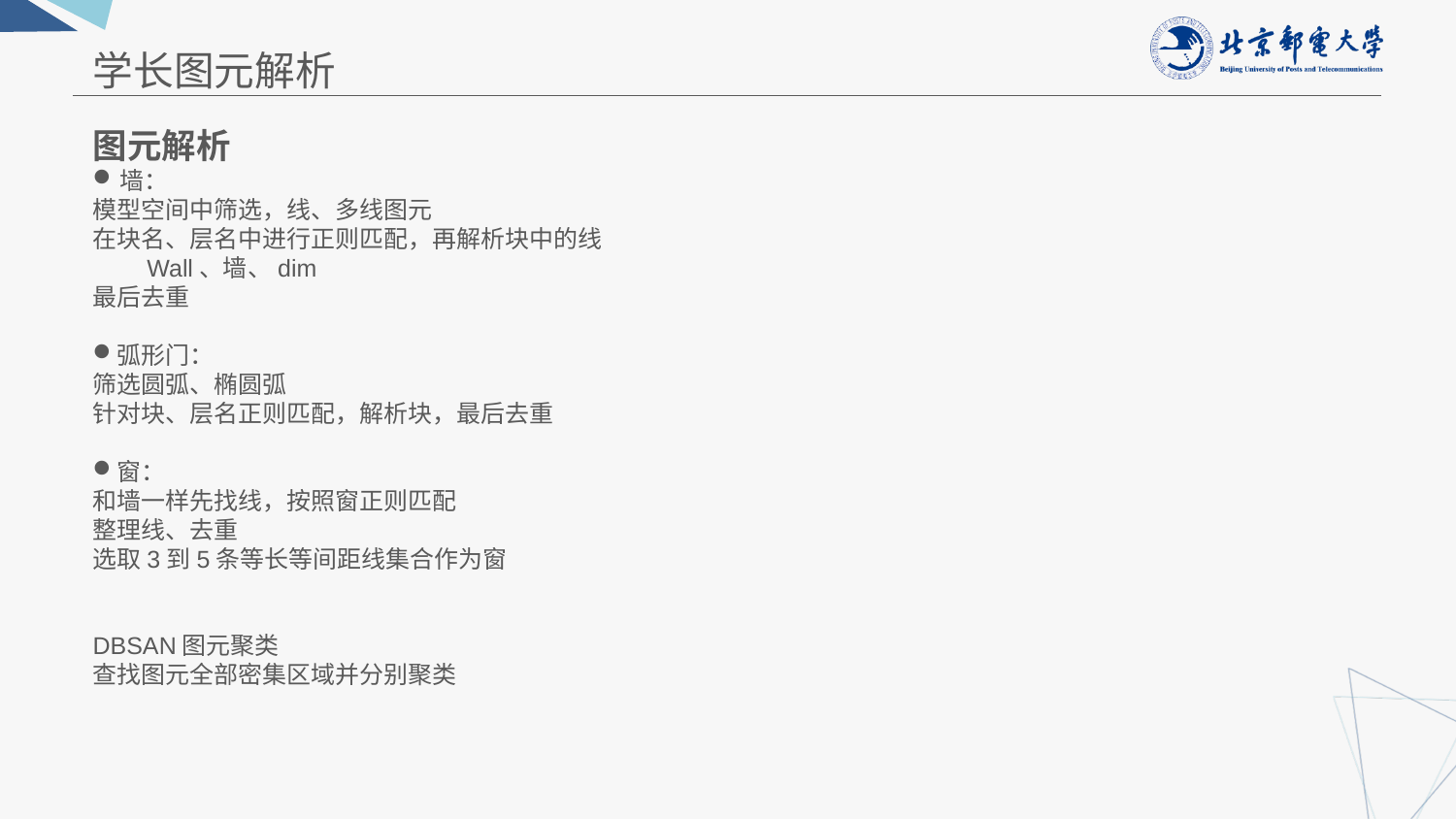

学长图元解析
图元解析
墙：
模型空间中筛选，线、多线图元
在块名、层名中进行正则匹配，再解析块中的线
        Wall、墙、dim
最后去重

弧形门：
筛选圆弧、椭圆弧
针对块、层名正则匹配，解析块，最后去重

窗：
和墙一样先找线，按照窗正则匹配
整理线、去重
选取3到5条等长等间距线集合作为窗

DBSAN图元聚类
查找图元全部密集区域并分别聚类